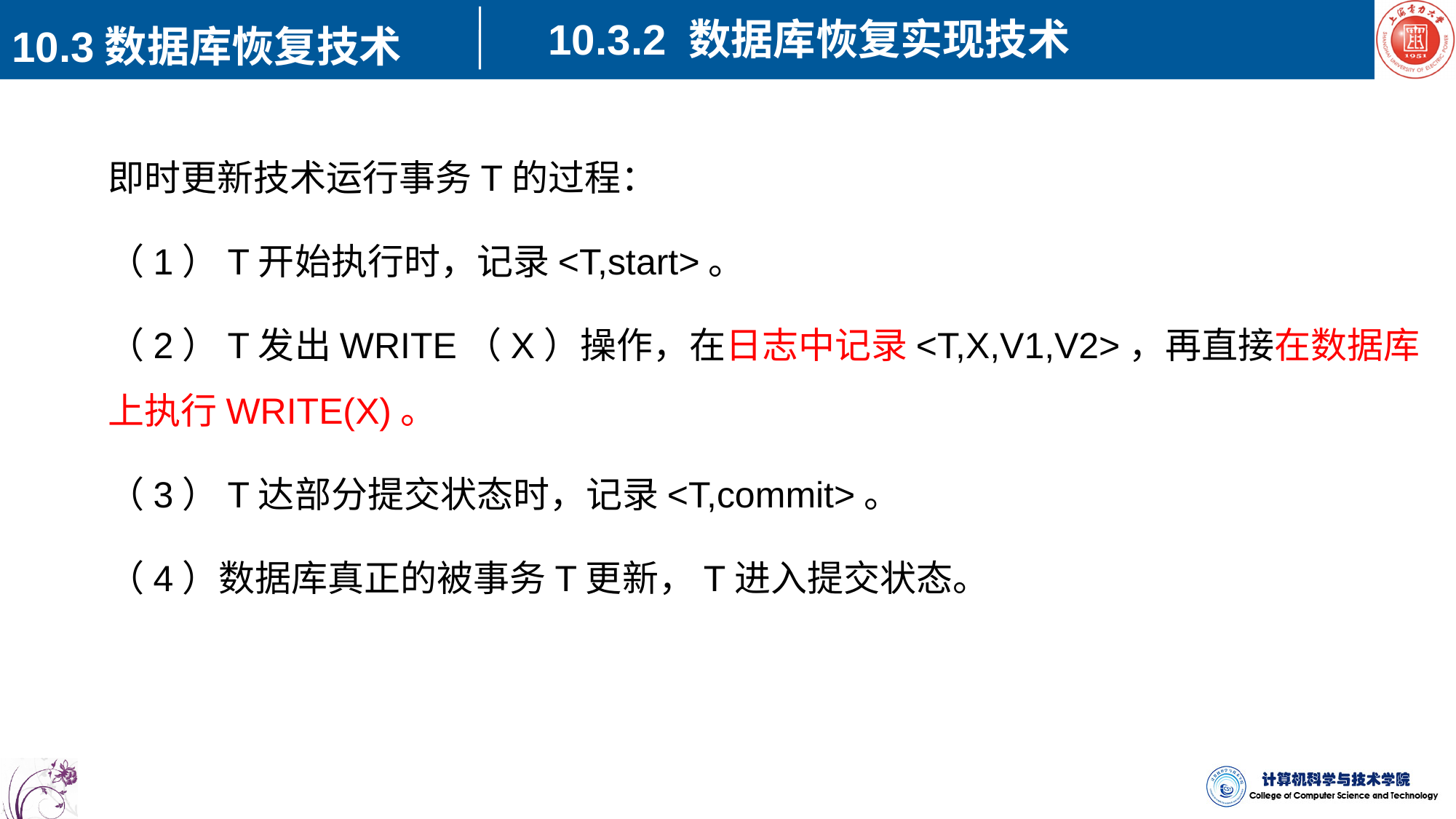

10.3.2 数据库恢复实现技术
10.3数据库恢复技术
即时更新技术运行事务T的过程：
（1）T开始执行时，记录<T,start>。
（2）T发出WRITE（X）操作，在日志中记录<T,X,V1,V2>，再直接在数据库上执行WRITE(X)。
（3）T达部分提交状态时，记录<T,commit>。
（4）数据库真正的被事务T更新，T进入提交状态。